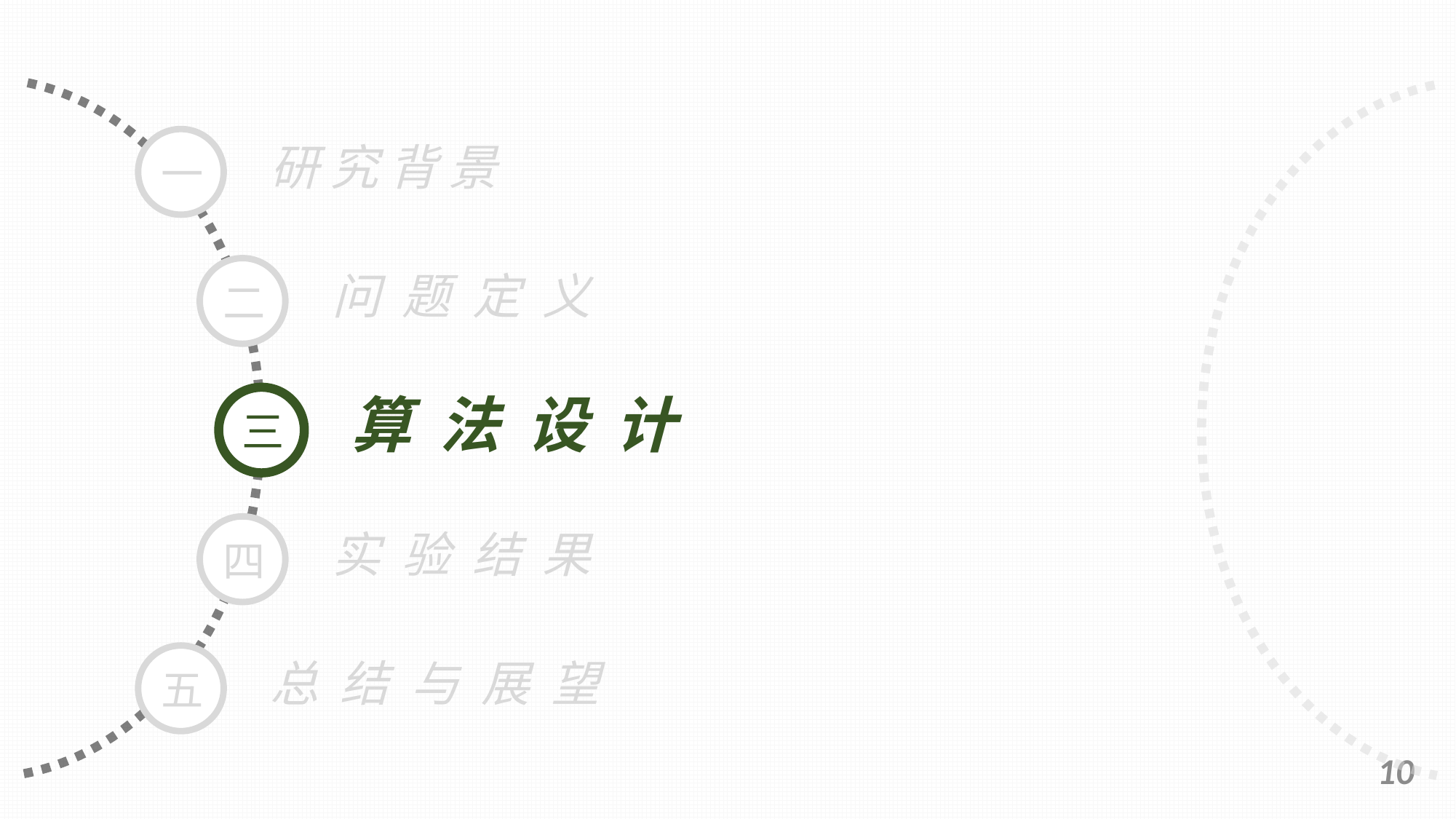

一
研 究 背 景
二
问  题  定  义
三
算  法  设  计
四
实  验  结  果
五
总  结  与  展  望
10